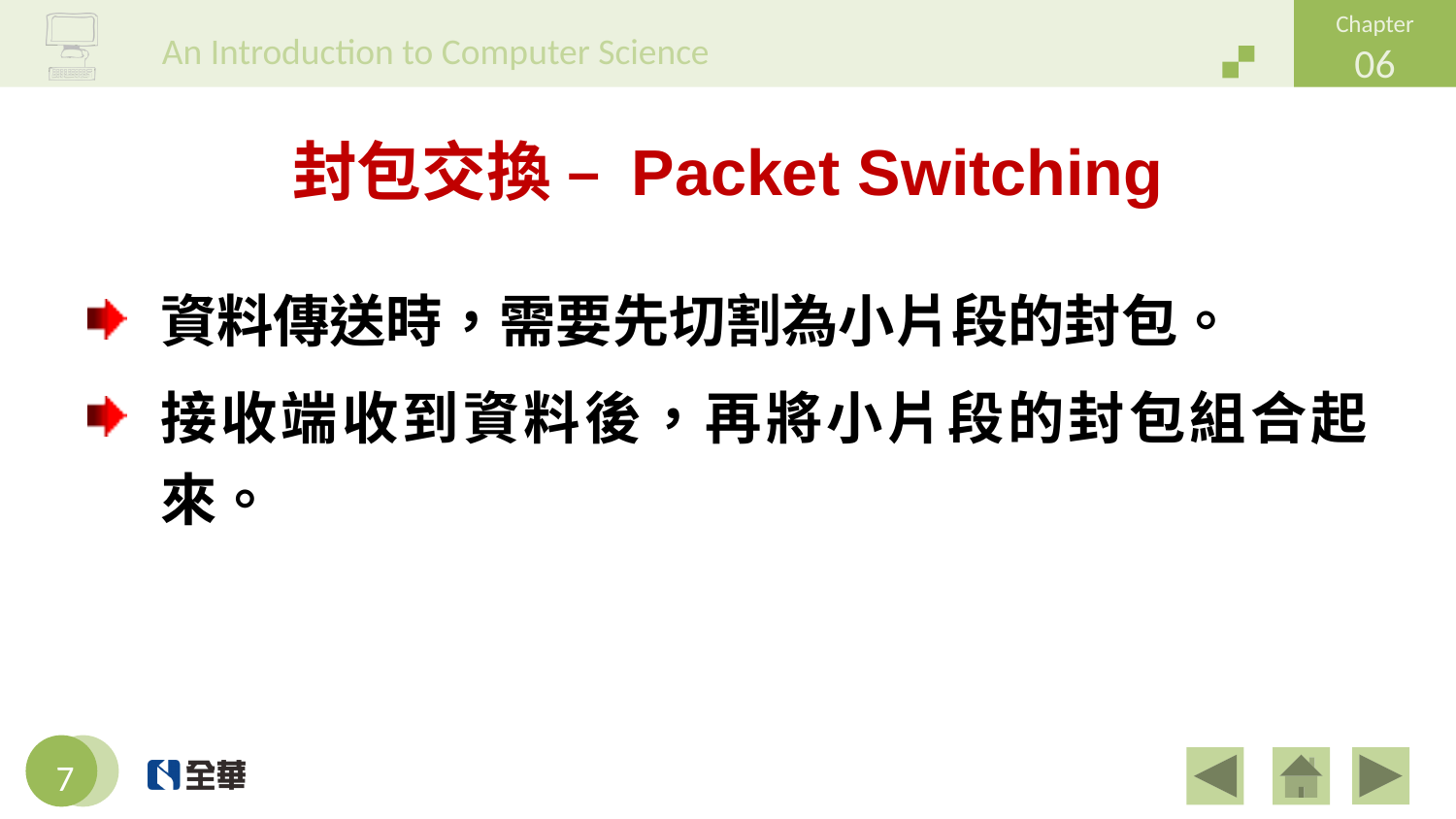

# 封包交換 – Packet Switching
資料傳送時，需要先切割為小片段的封包。
接收端收到資料後，再將小片段的封包組合起來。